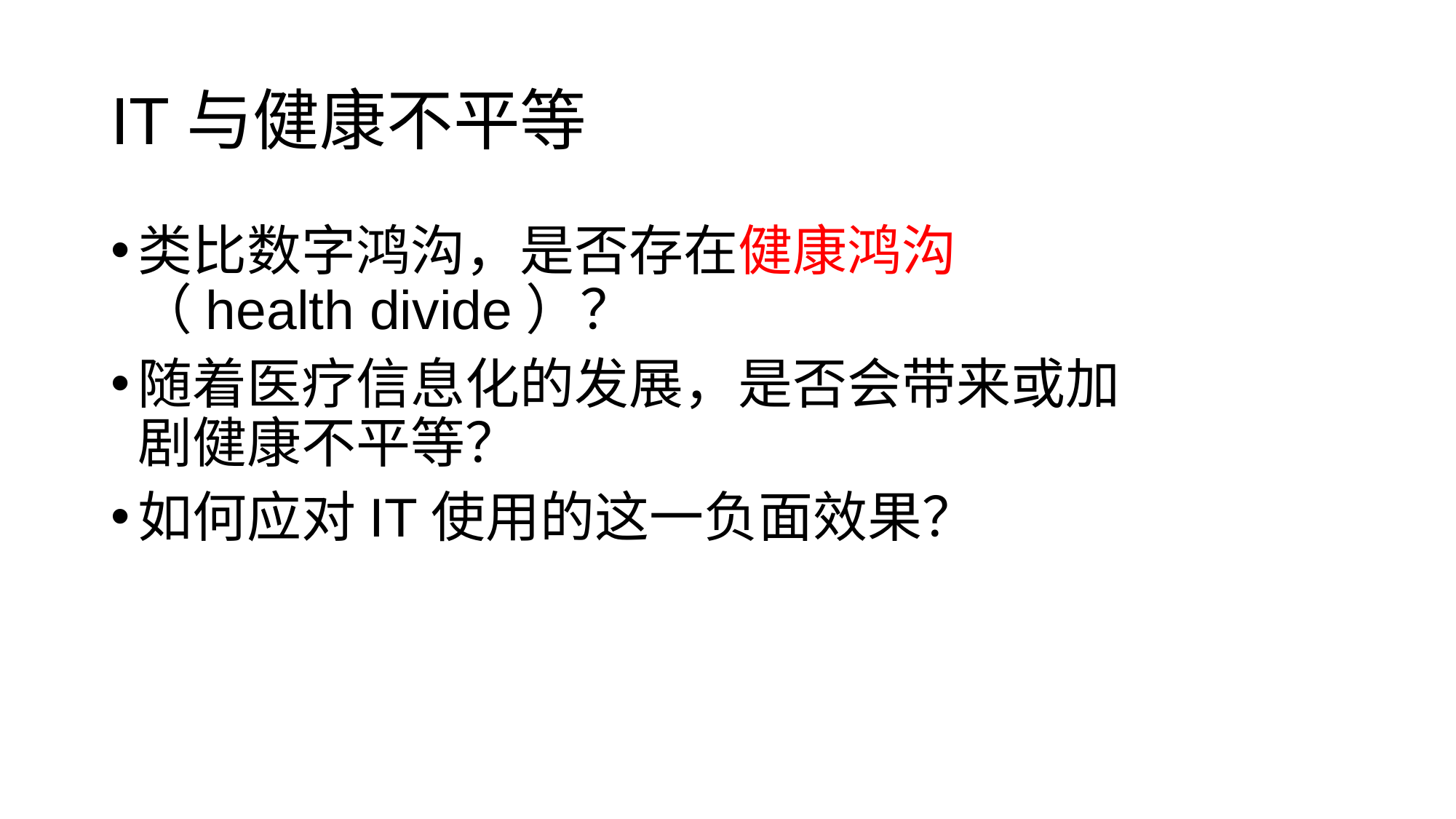

# IT与健康不平等
类比数字鸿沟，是否存在健康鸿沟（health divide）？
随着医疗信息化的发展，是否会带来或加剧健康不平等？
如何应对IT使用的这一负面效果？